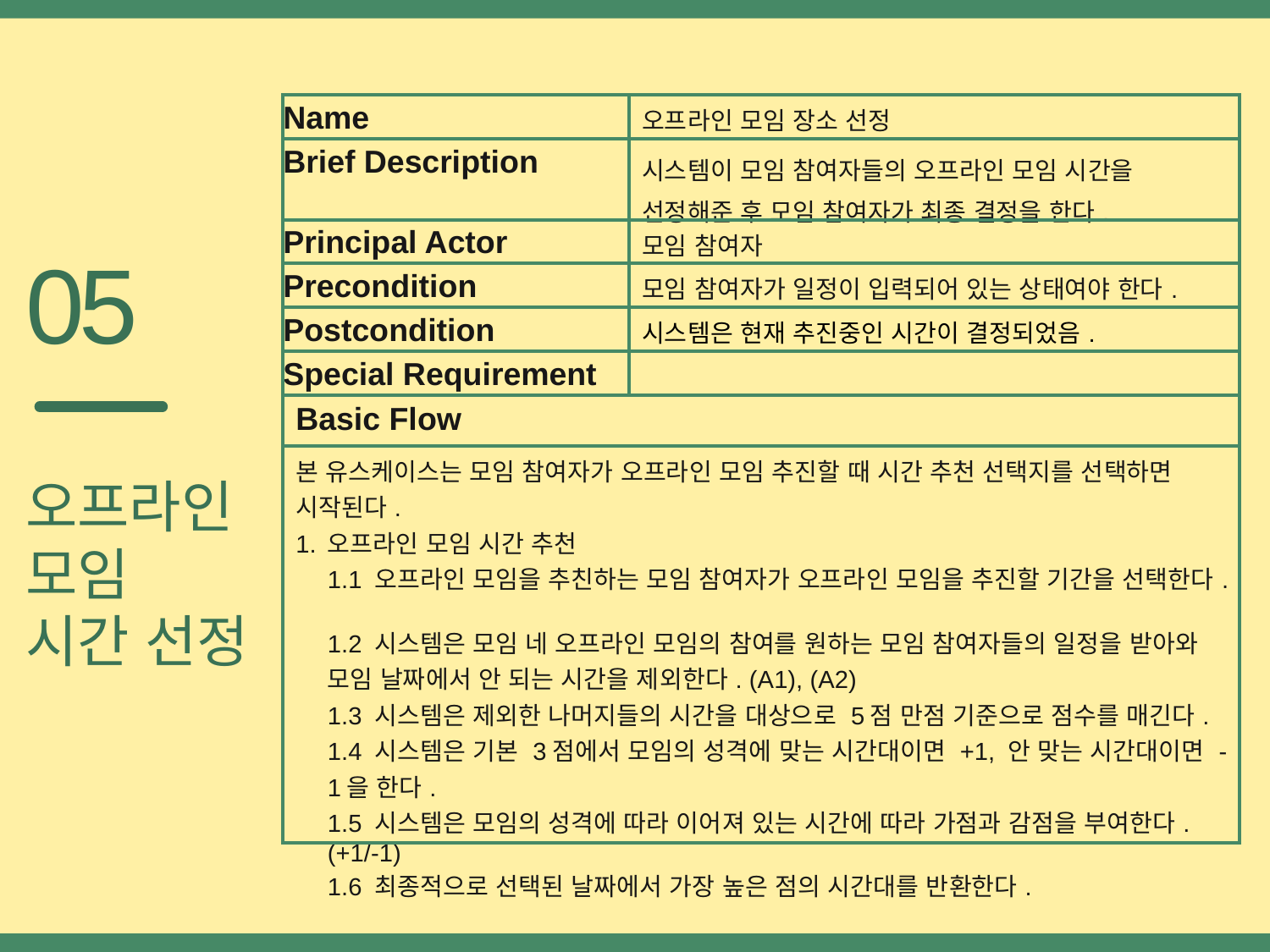

| Name | 오프라인 모임 장소 선정 |
| --- | --- |
| Brief Description | 시스템이 모임 참여자들의 오프라인 모임 시간을 선정해준 후 모임 참여자가 최종 결정을 한다. |
| Principal Actor | 모임 참여자 |
| Precondition | 모임 참여자가 일정이 입력되어 있는 상태여야 한다. |
| Postcondition | 시스템은 현재 추진중인 시간이 결정되었음. |
| Special Requirement |  |
| Basic Flow |  |
| 본 유스케이스는 모임 참여자가 오프라인 모임 추진할 때 시간 추천 선택지를 선택하면 시작된다. 오프라인 모임 시간 추천 1.1 오프라인 모임을 추친하는 모임 참여자가 오프라인 모임을 추진할 기간을 선택한다. 1.2 시스템은 모임 네 오프라인 모임의 참여를 원하는 모임 참여자들의 일정을 받아와 모임 날짜에서 안 되는 시간을 제외한다. (A1), (A2) 1.3 시스템은 제외한 나머지들의 시간을 대상으로 5점 만점 기준으로 점수를 매긴다. 1.4 시스템은 기본 3점에서 모임의 성격에 맞는 시간대이면 +1, 안 맞는 시간대이면 -1을 한다. 1.5 시스템은 모임의 성격에 따라 이어져 있는 시간에 따라 가점과 감점을 부여한다. (+1/-1) 1.6 최종적으로 선택된 날짜에서 가장 높은 점의 시간대를 반환한다. |  |
05
오프라인
모임
시간 선정